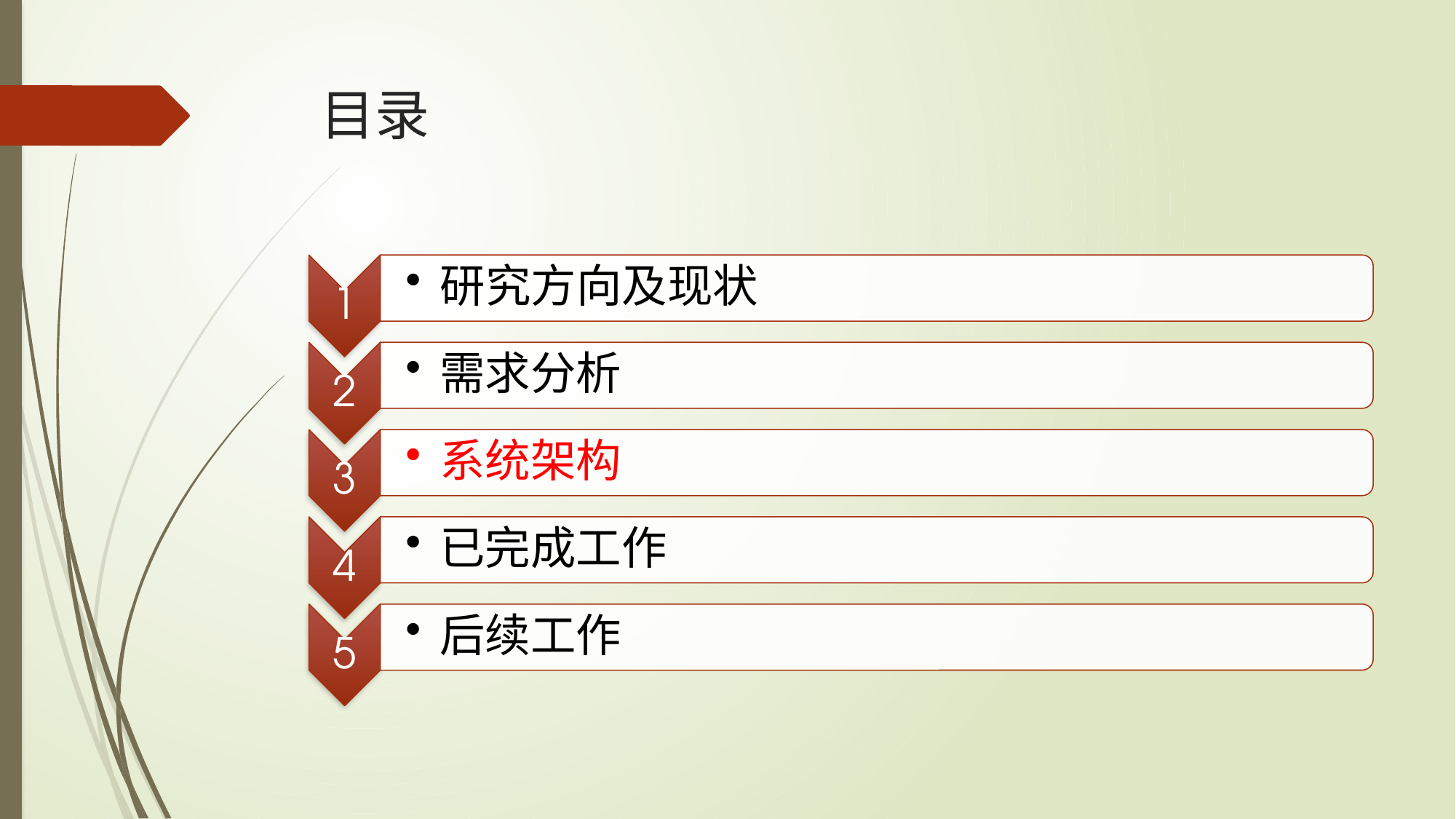

# 目录
1
研究方向及现状
2
需求分析
3
系统架构
4
已完成工作
5
后续工作